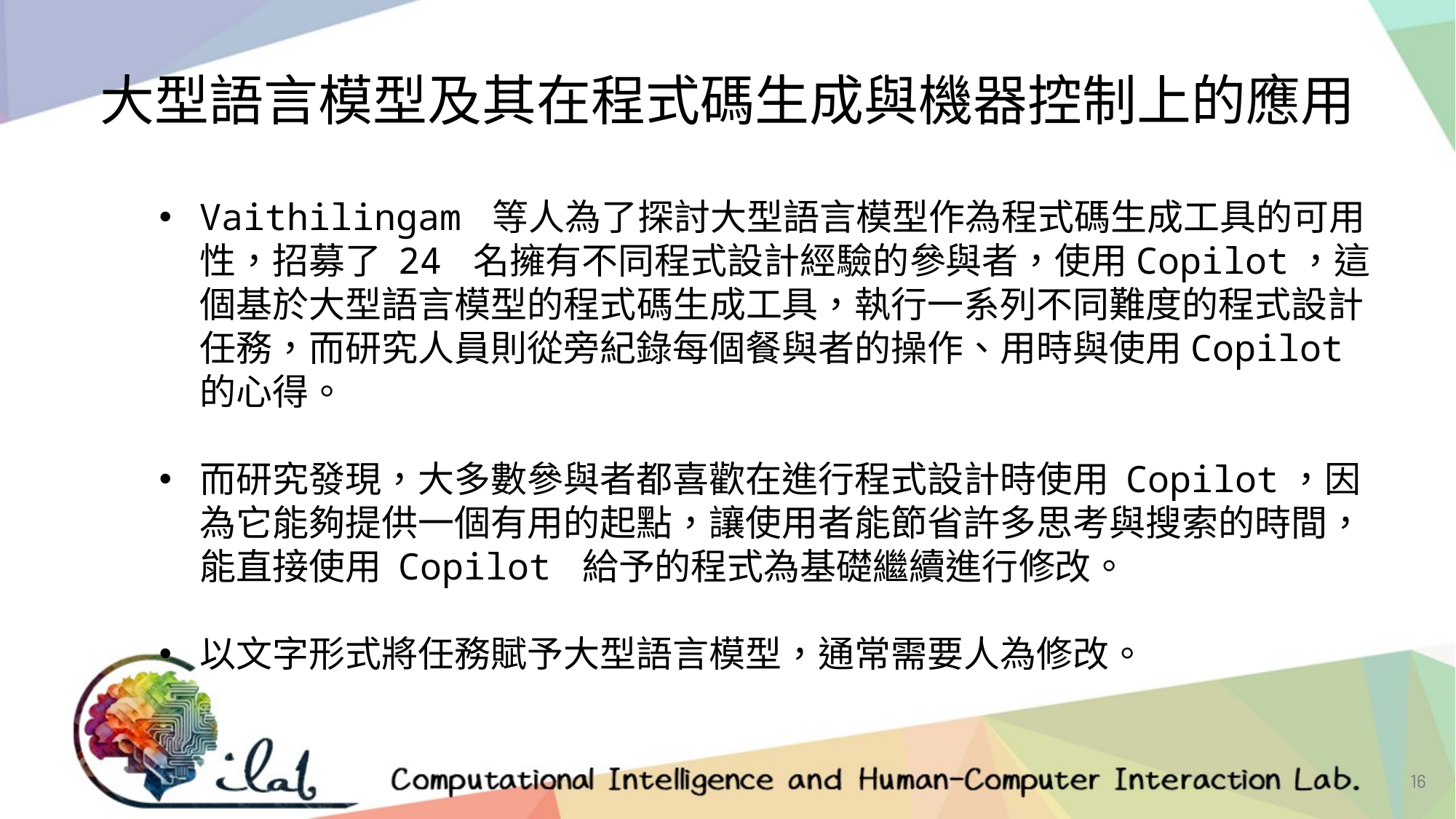

大型語言模型及其在程式碼生成與機器控制上的應用
Vaithilingam 等人為了探討大型語言模型作為程式碼生成工具的可用性，招募了 24 名擁有不同程式設計經驗的參與者，使用Copilot，這個基於大型語言模型的程式碼生成工具，執行一系列不同難度的程式設計任務，而研究人員則從旁紀錄每個餐與者的操作、用時與使用Copilot 的心得。

而研究發現，大多數參與者都喜歡在進行程式設計時使用 Copilot，因為它能夠提供一個有用的起點，讓使用者能節省許多思考與搜索的時間，能直接使用 Copilot 給予的程式為基礎繼續進行修改。

以文字形式將任務賦予大型語言模型，通常需要人為修改。
16